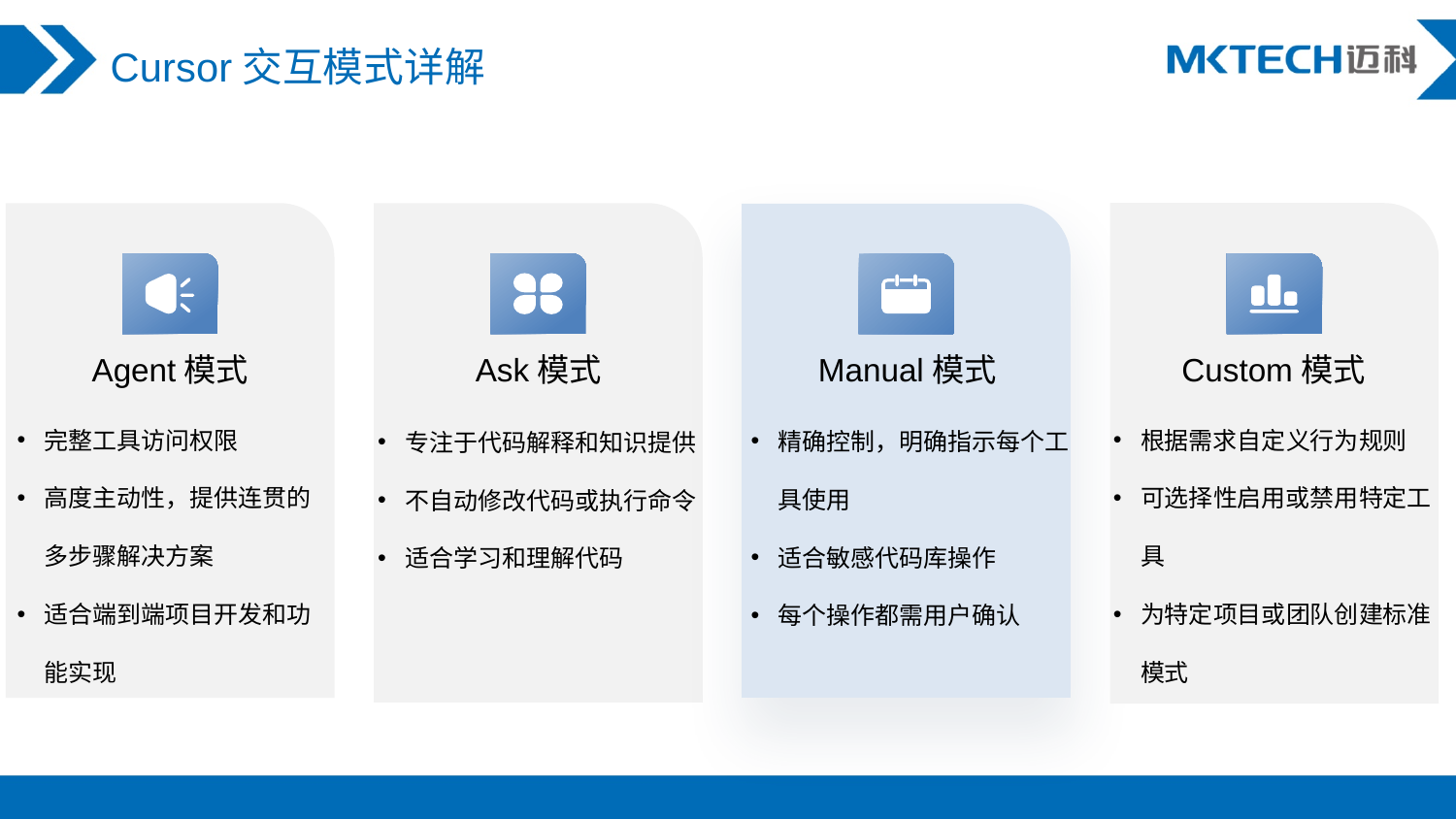

Cursor交互模式详解

Agent模式
Ask模式
Manual模式
Custom模式
完整工具访问权限
高度主动性，提供连贯的多步骤解决方案
适合端到端项目开发和功能实现
根据需求自定义行为规则
可选择性启用或禁用特定工具
为特定项目或团队创建标准模式
精确控制，明确指示每个工具使用
适合敏感代码库操作
每个操作都需用户确认

专注于代码解释和知识提供
不自动修改代码或执行命令
适合学习和理解代码